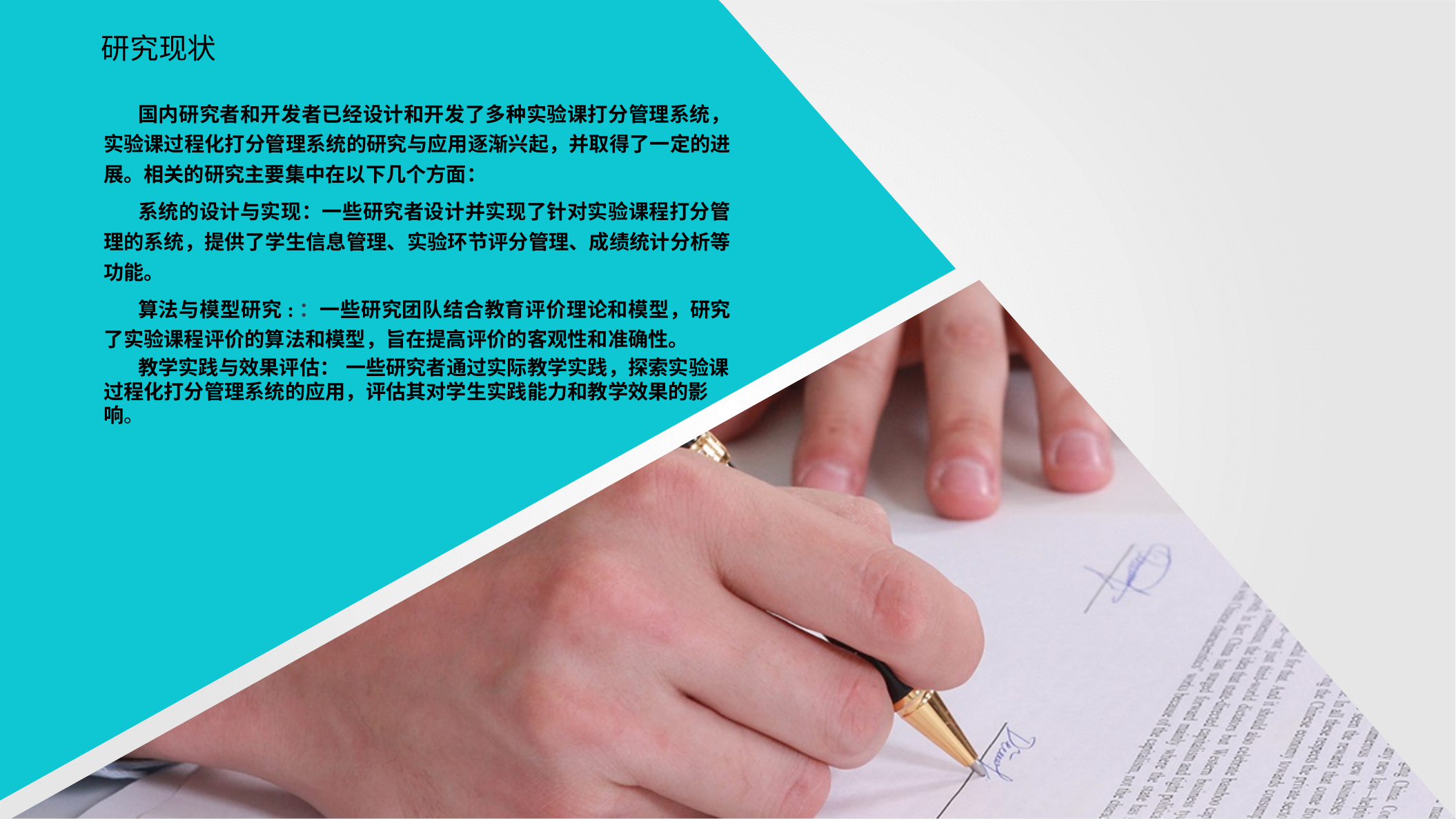

研究现状春风化雨相关标题文字
国内研究者和开发者已经设计和开发了多种实验课打分管理系统，实验课过程化打分管理系统的研究与应用逐渐兴起，并取得了一定的进展。相关的研究主要集中在以下几个方面：
系统的设计与实现：一些研究者设计并实现了针对实验课程打分管理的系统，提供了学生信息管理、实验环节评分管理、成绩统计分析等功能。
算法与模型研究:：一些研究团队结合教育评价理论和模型，研究了实验课程评价的算法和模型，旨在提高评价的客观性和准确性。
教学实践与效果评估： 一些研究者通过实际教学实践，探索实验课过程化打分管理系统的应用，评估其对学生实践能力和教学效果的影响。